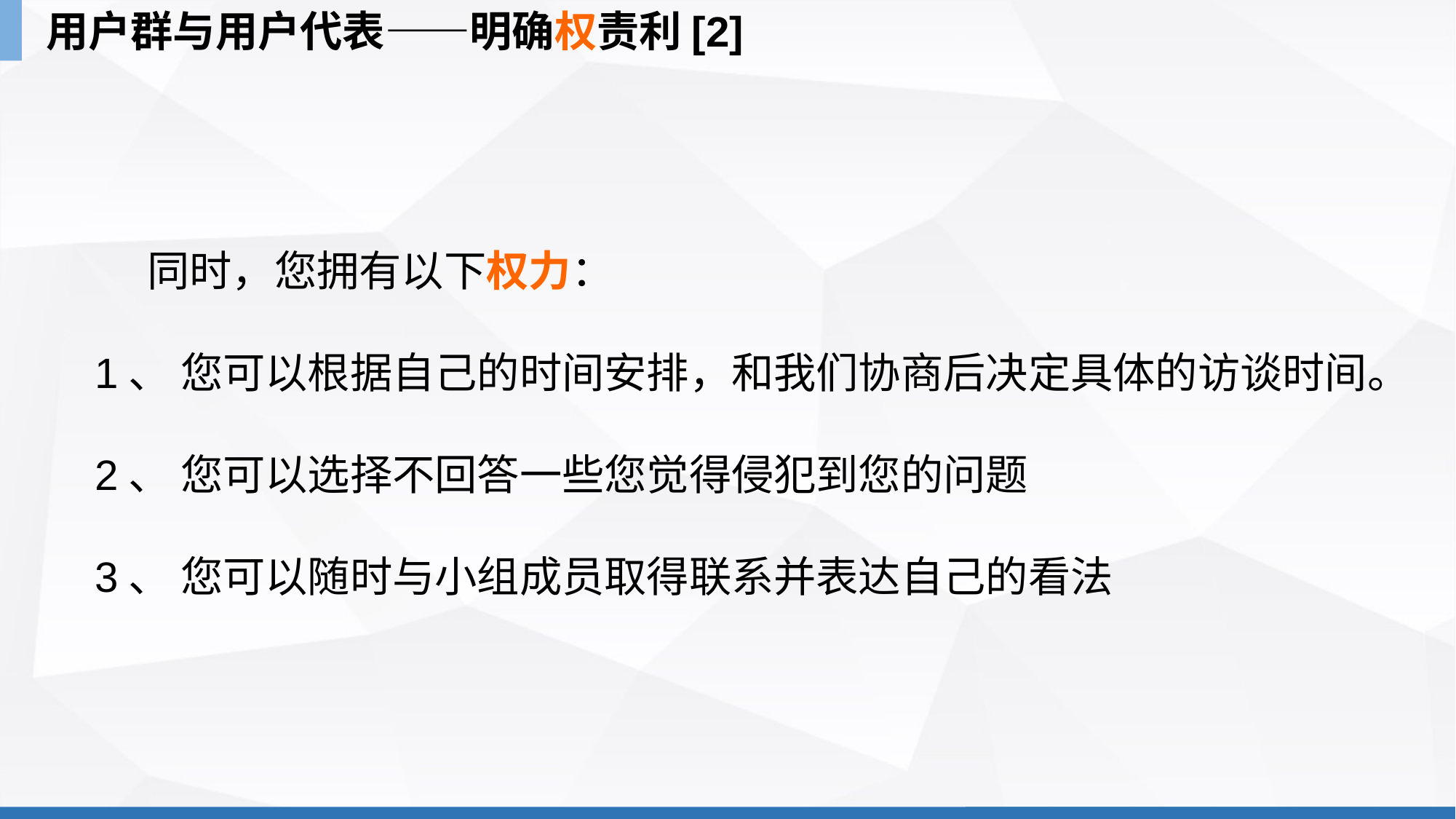

用户群与用户代表——明确权责利[2]

       同时，您拥有以下权力：
1、 您可以根据自己的时间安排，和我们协商后决定具体的访谈时间。
2、 您可以选择不回答一些您觉得侵犯到您的问题
3、 您可以随时与小组成员取得联系并表达自己的看法